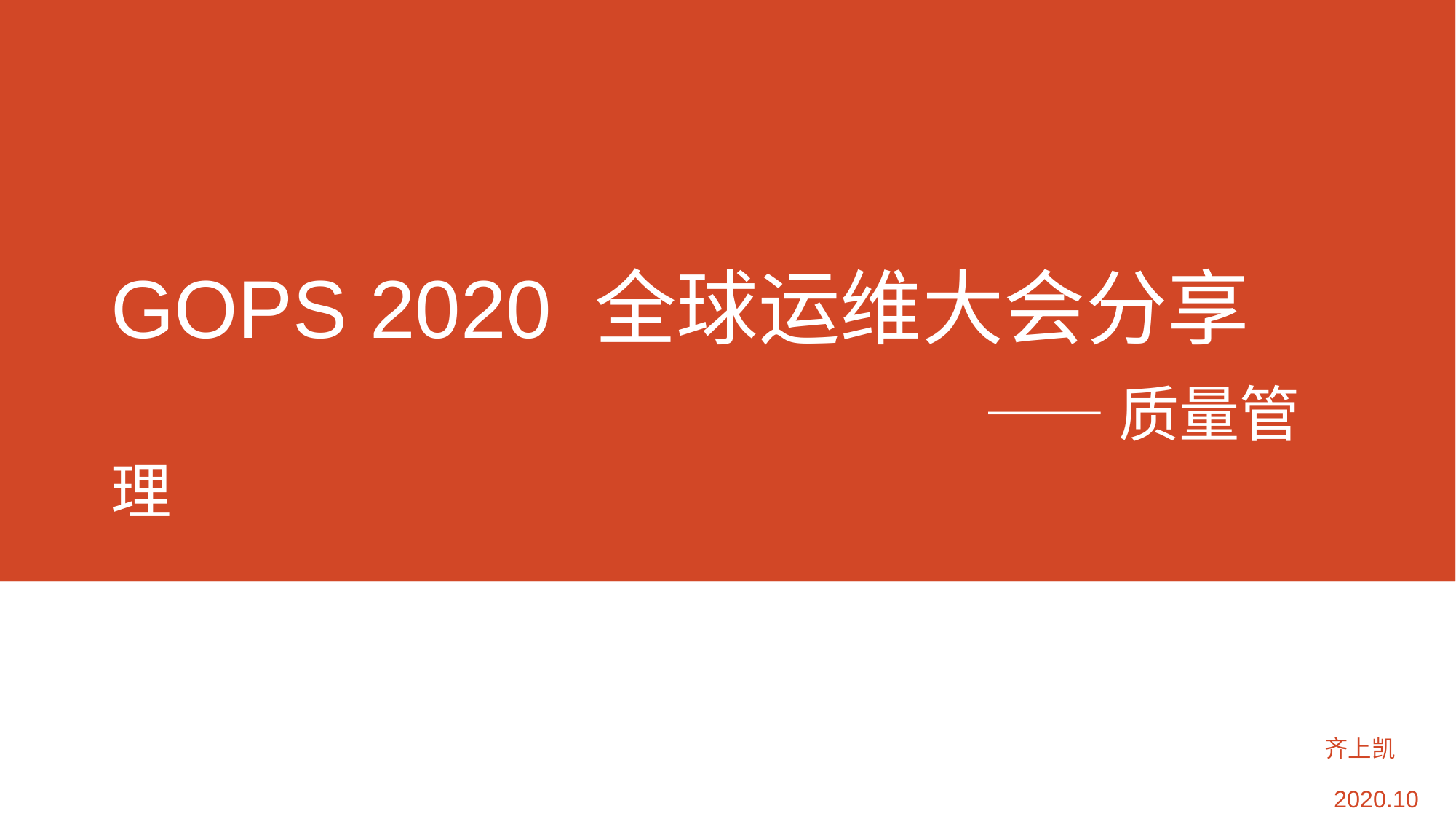

# GOPS 2020 全球运维大会分享 —— 质量管理
齐上凯
 2020.10